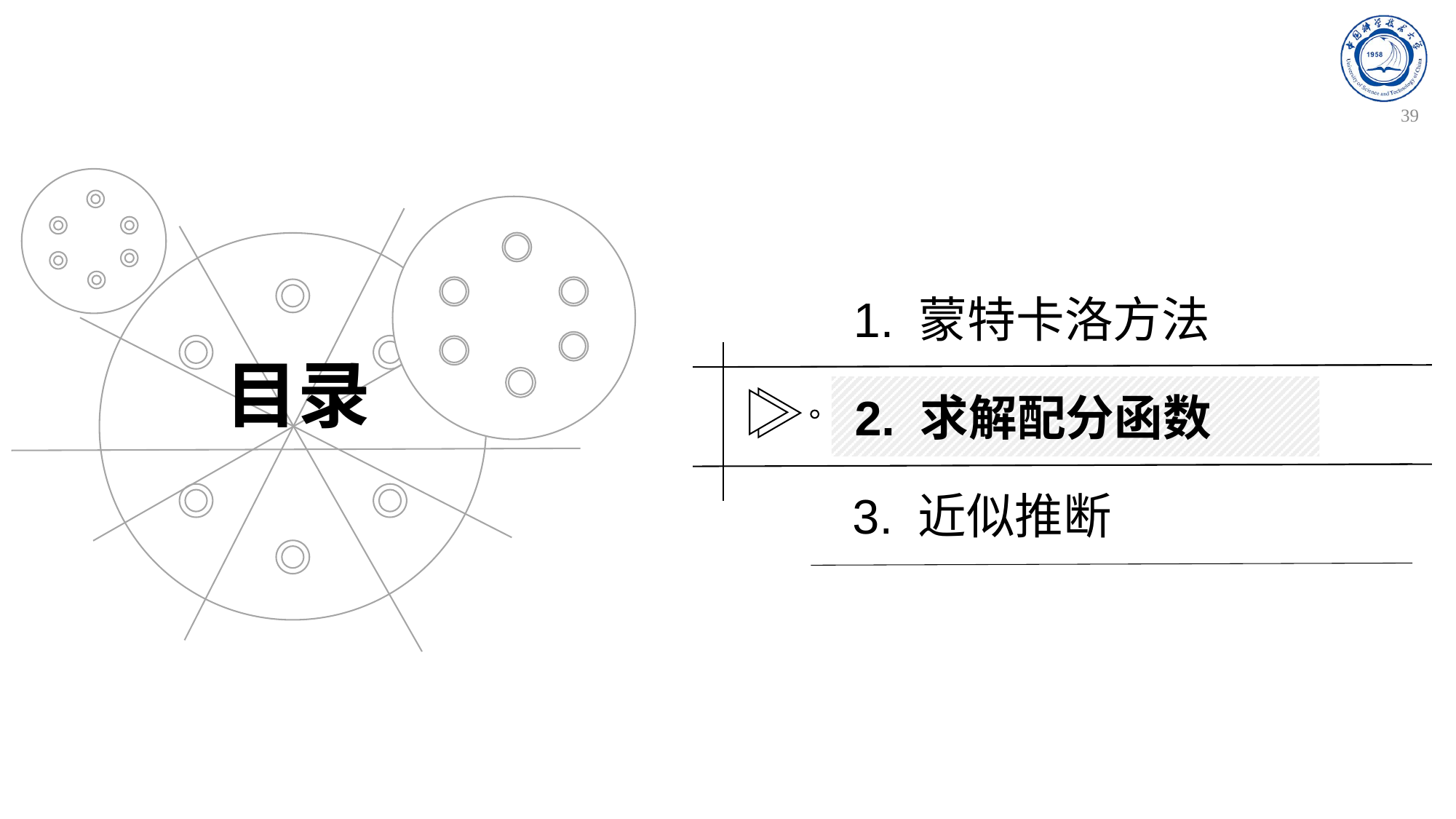

39

1. 蒙特卡洛方法

目录
2. 求解配分函数
3. 近似推断